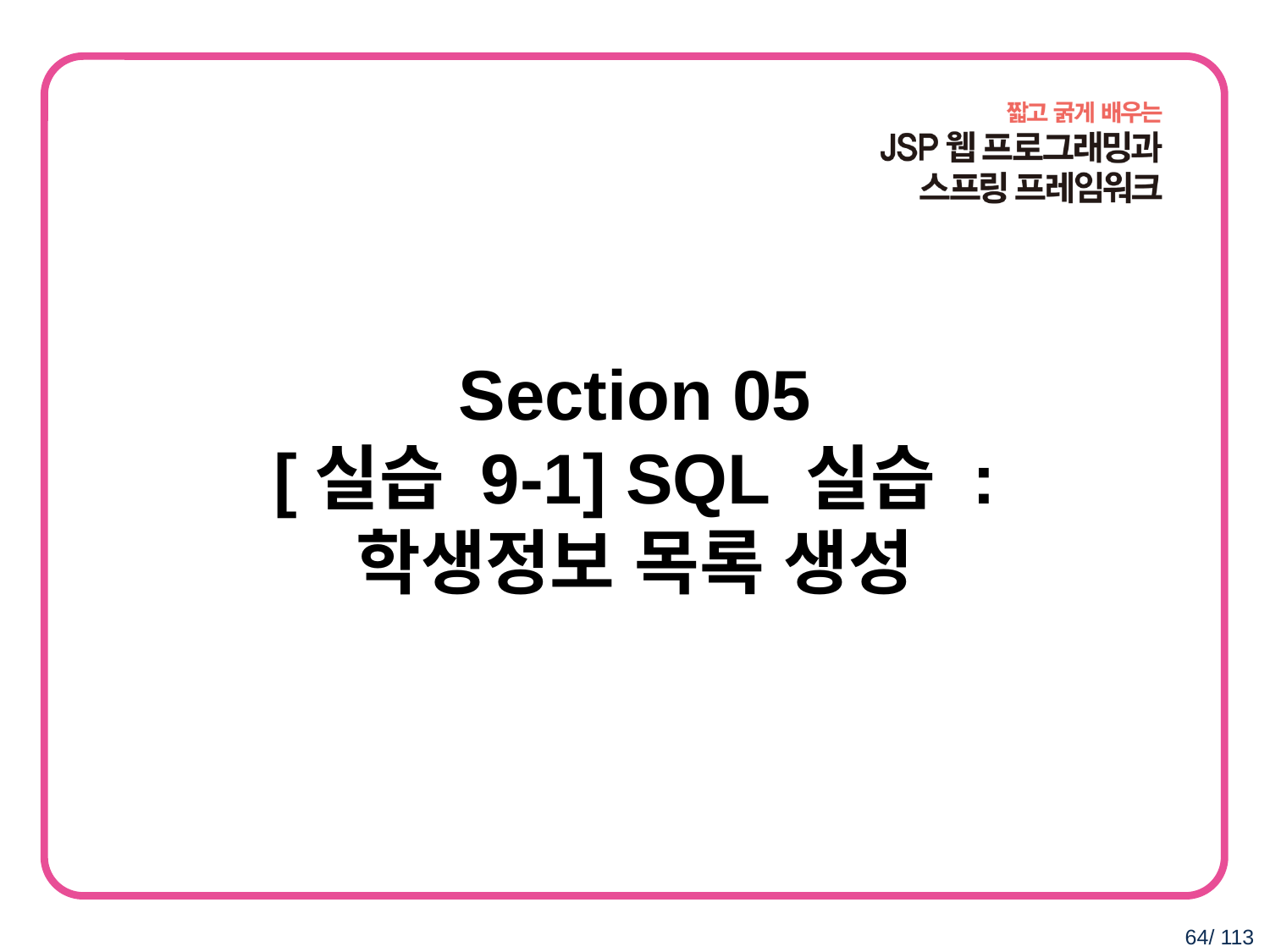

Section 05
[실습 9-1] SQL 실습 :
학생정보 목록 생성